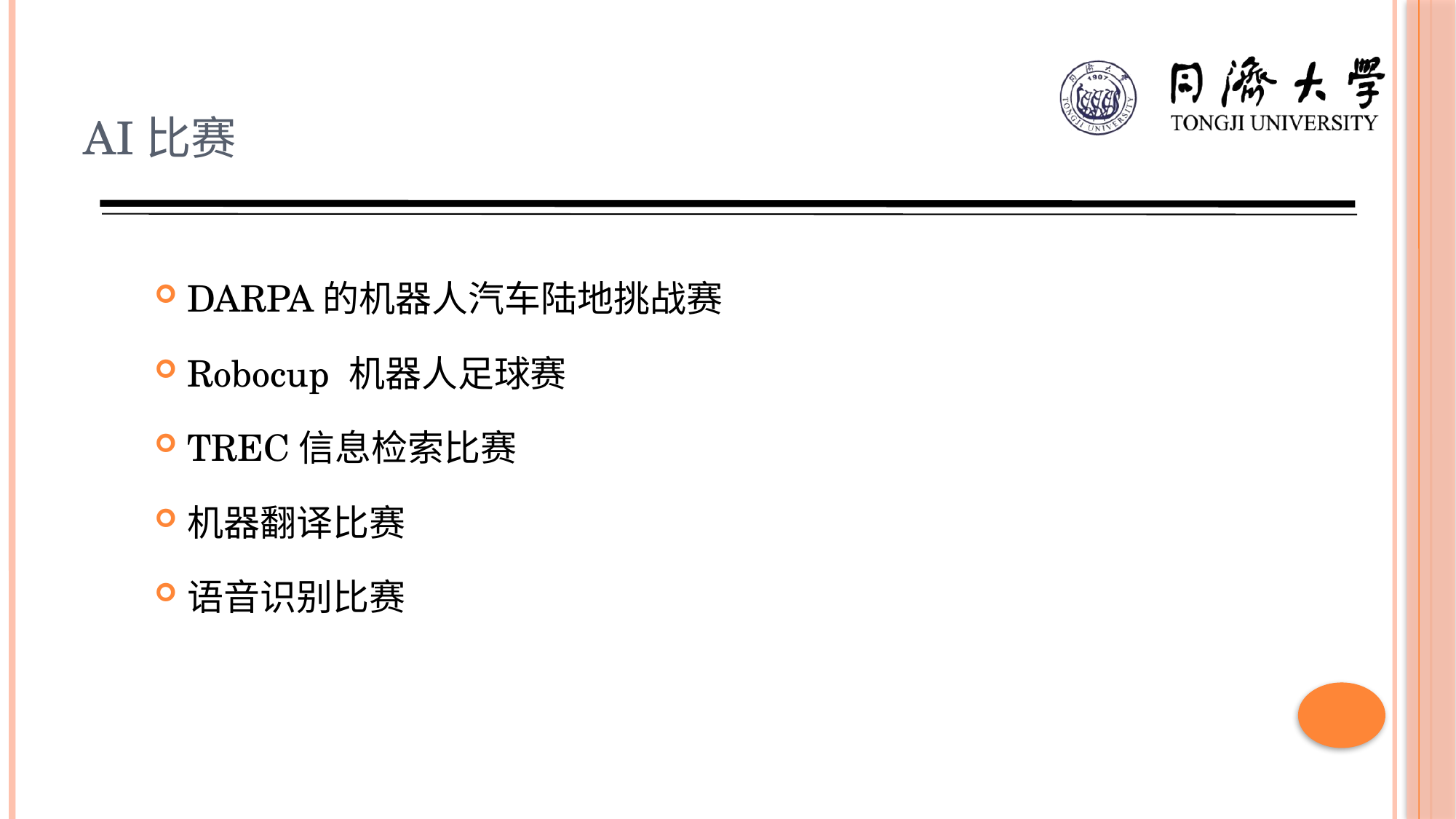

# AI比赛
DARPA的机器人汽车陆地挑战赛
Robocup 机器人足球赛
TREC信息检索比赛
机器翻译比赛
语音识别比赛